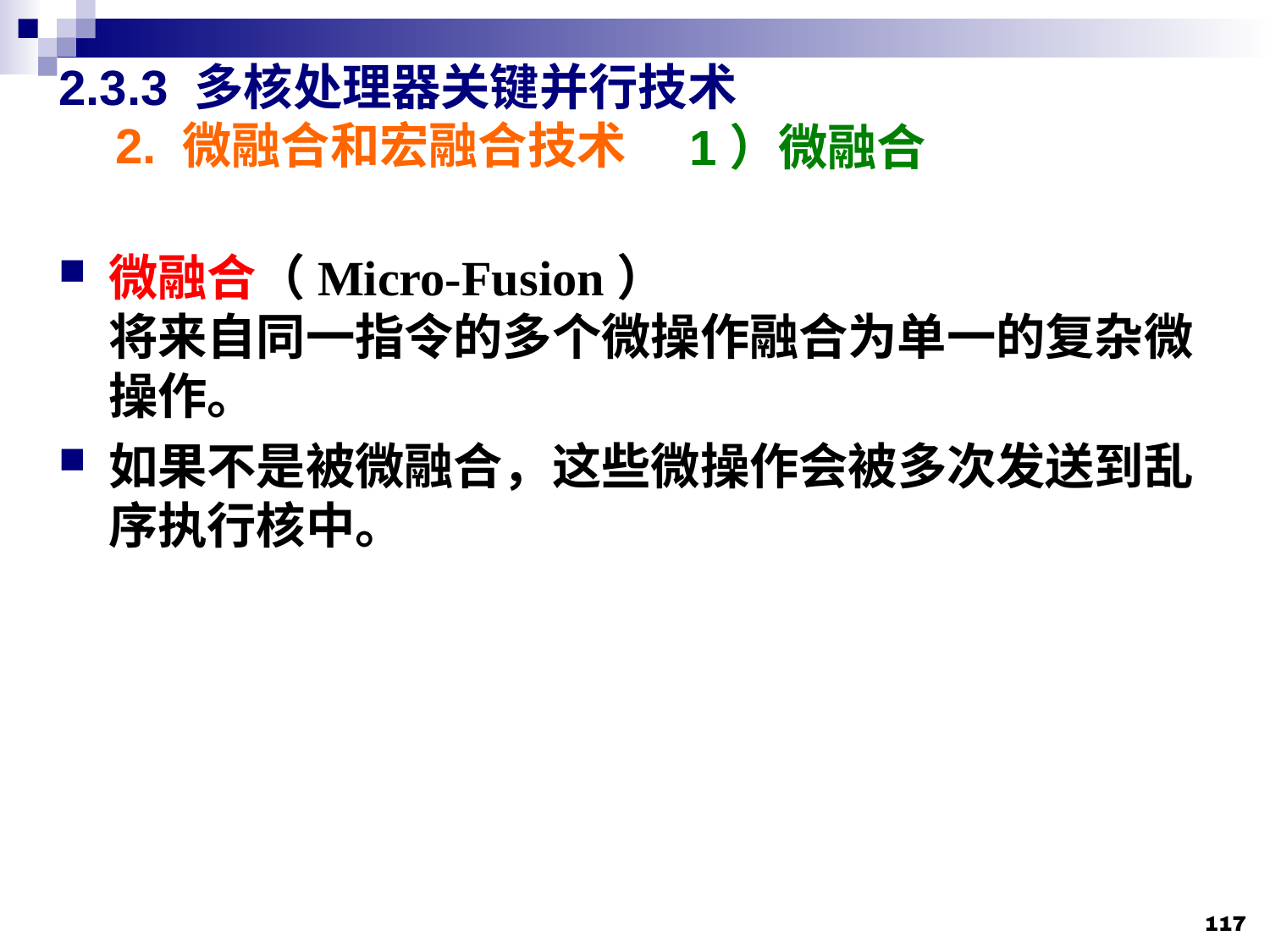

# 2.3.3 多核处理器关键并行技术
2. 微融合和宏融合技术
1）微融合
微融合（Micro-Fusion）
将来自同一指令的多个微操作融合为单一的复杂微操作。
如果不是被微融合，这些微操作会被多次发送到乱序执行核中。
117